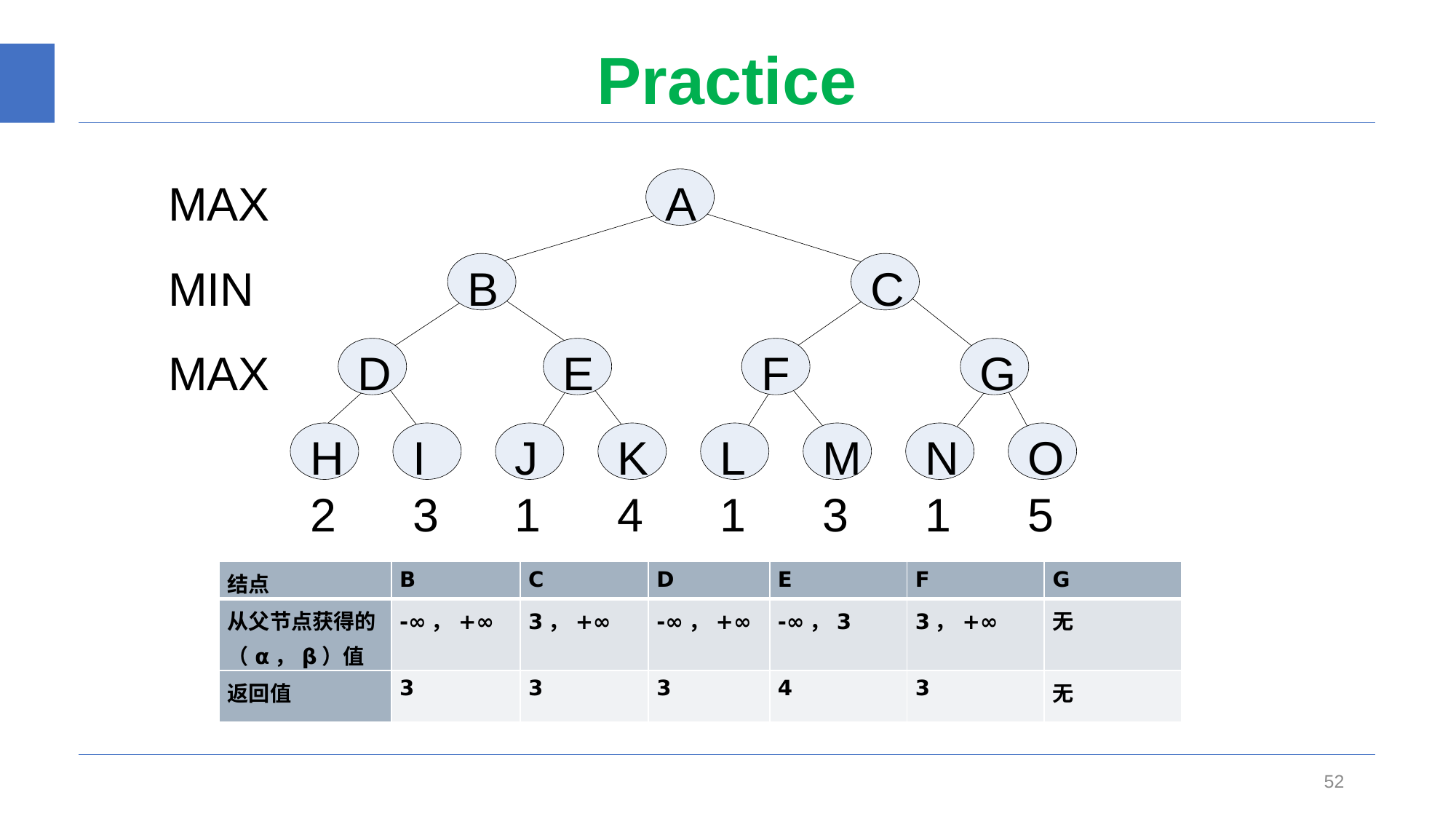

# Practice

MAX
A

MIN
B
C

MAX
D
E
F
G

H
I
J
K
L
M
N
O
2
3
1
4
1
3
1
5
| 结点 | B | C | D | E | F | G |
| --- | --- | --- | --- | --- | --- | --- |
| 从父节点获得的 （α，β）值 | -∞，+∞ | 3，+∞ | -∞，+∞ | -∞，3 | 3，+∞ | 无 |
| 返回值 | 3 | 3 | 3 | 4 | 3 | 无 |
52